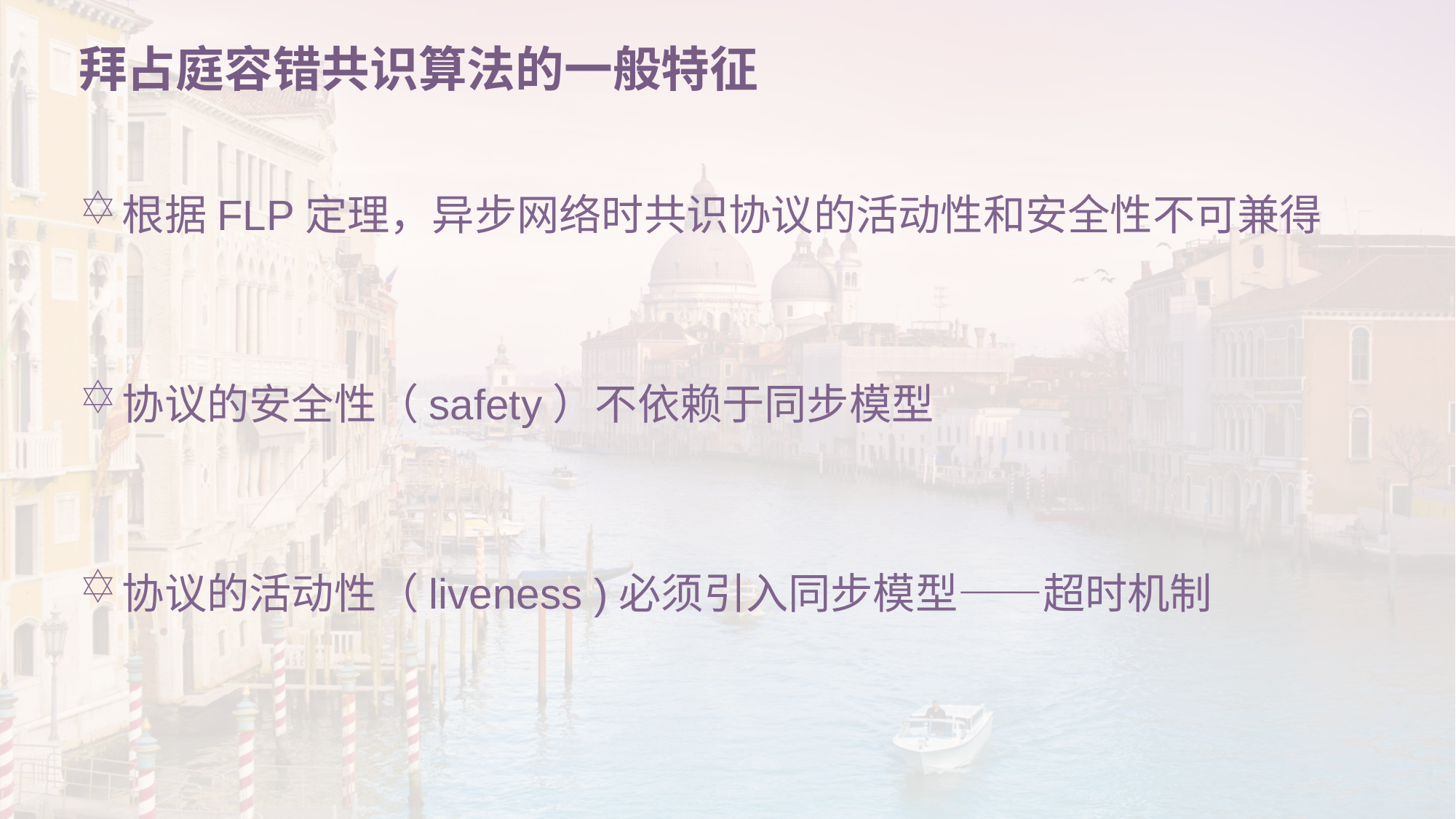

# 拜占庭容错共识算法的一般特征
根据FLP定理，异步网络时共识协议的活动性和安全性不可兼得

协议的安全性（safety）不依赖于同步模型

协议的活动性（liveness )必须引入同步模型——超时机制